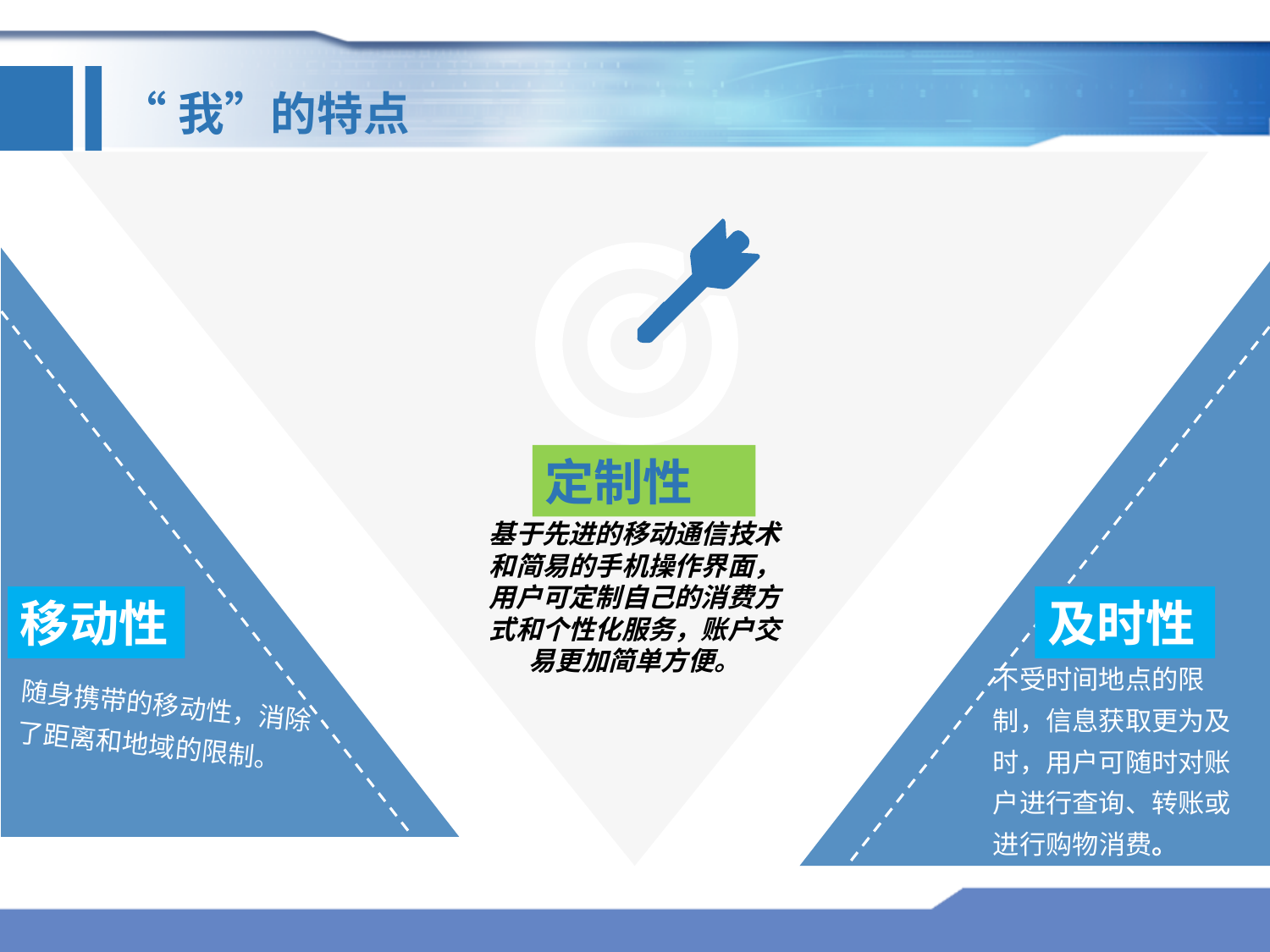

“我”的特点

定制性
基于先进的移动通信技术和简易的手机操作界面，用户可定制自己的消费方式和个性化服务，账户交易更加简单方便。

移动性
及时性
不受时间地点的限制，信息获取更为及时，用户可随时对账户进行查询、转账或进行购物消费。
随身携带的移动性，消除了距离和地域的限制。